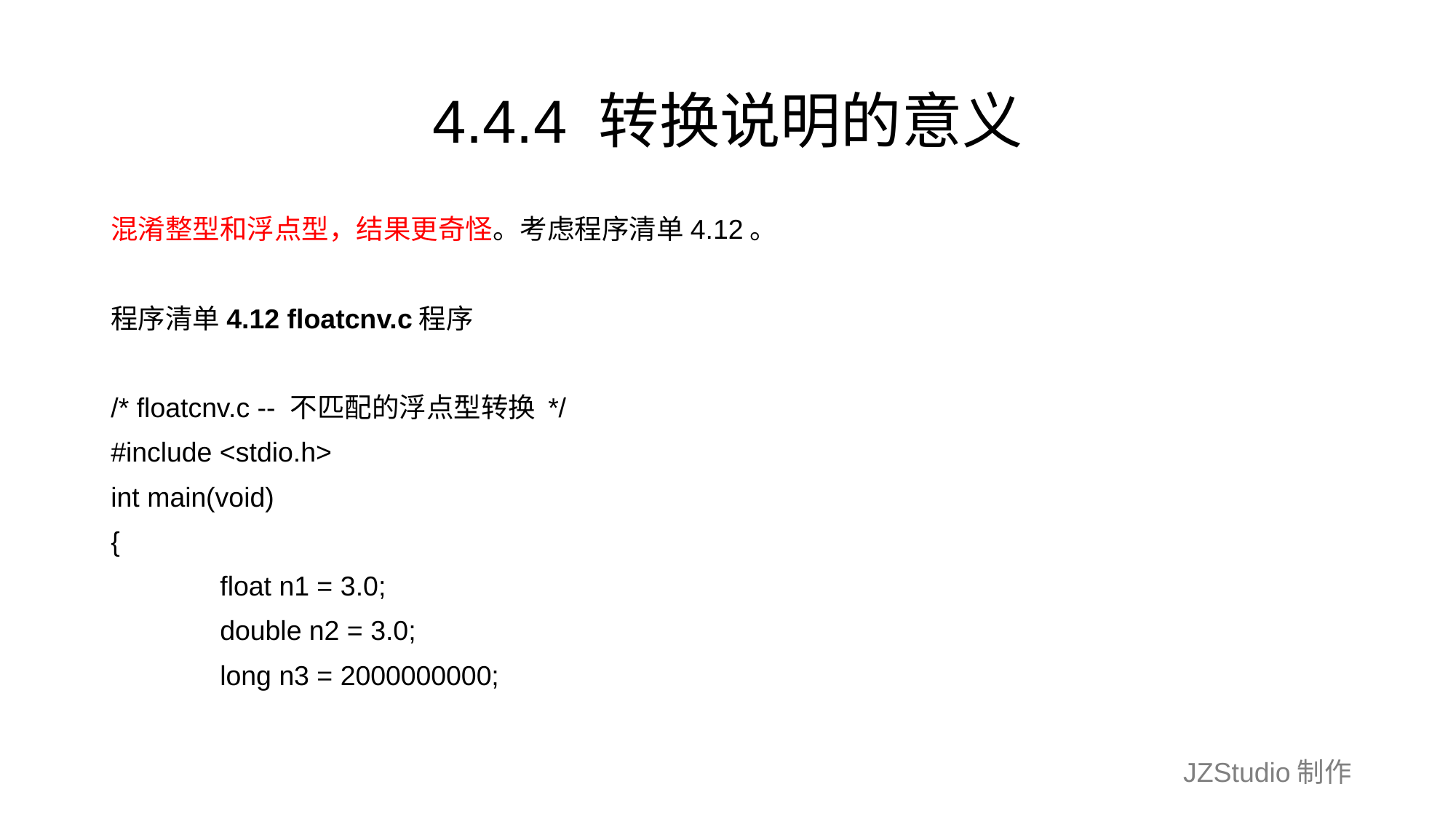

# 4.4.4 转换说明的意义
混淆整型和浮点型，结果更奇怪。考虑程序清单4.12。

程序清单4.12 floatcnv.c程序

/* floatcnv.c -- 不匹配的浮点型转换 */
#include <stdio.h>
int main(void)
{
	float n1 = 3.0;
	double n2 = 3.0;
	long n3 = 2000000000;